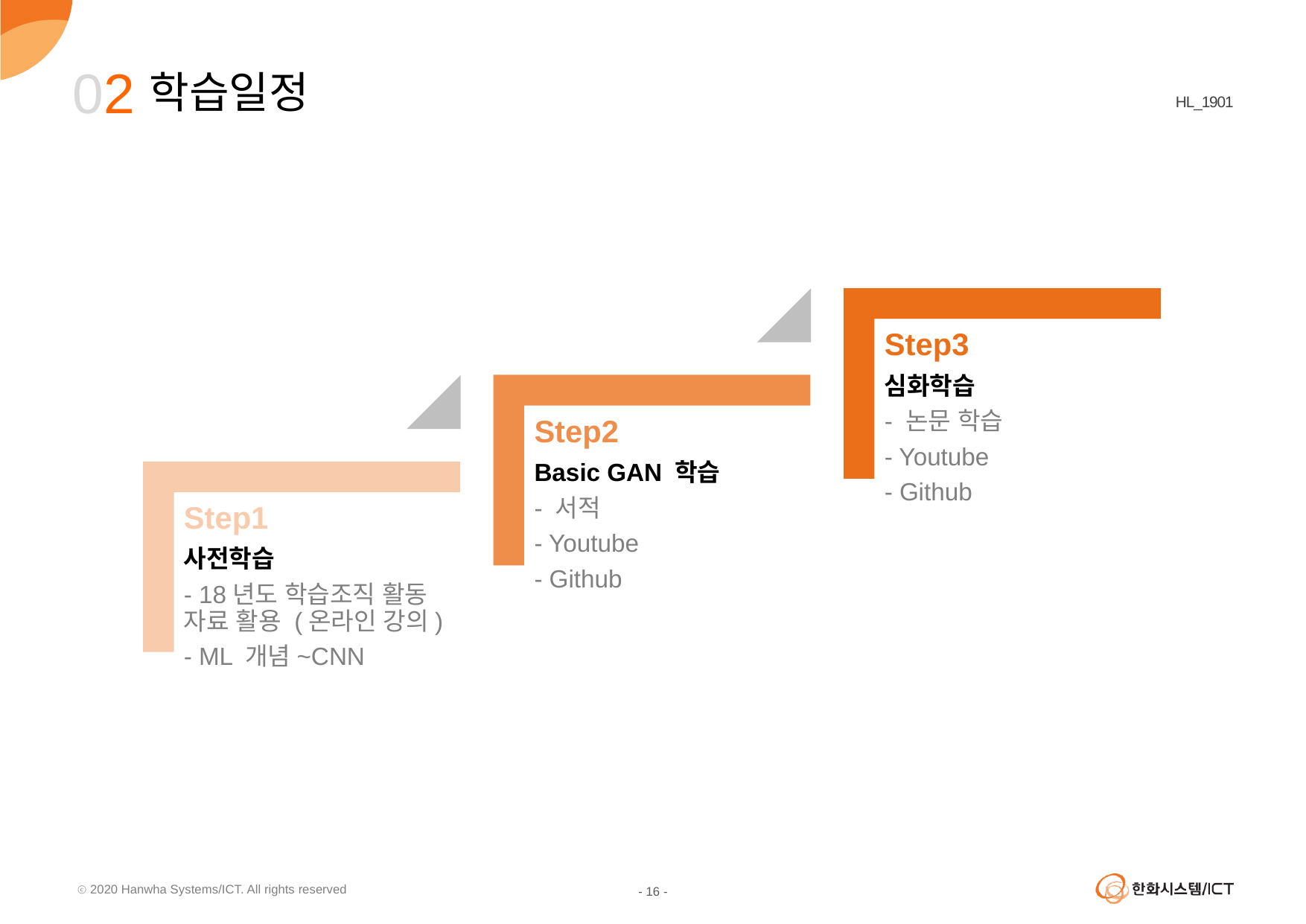

02
학습일정
Step1
사전학습
- 18년도 학습조직 활동 자료 활용 (온라인 강의)
- ML 개념~CNN
Step2
Basic GAN 학습
- 서적
- Youtube
- Github
Step3
심화학습
- 논문 학습
- Youtube
- Github